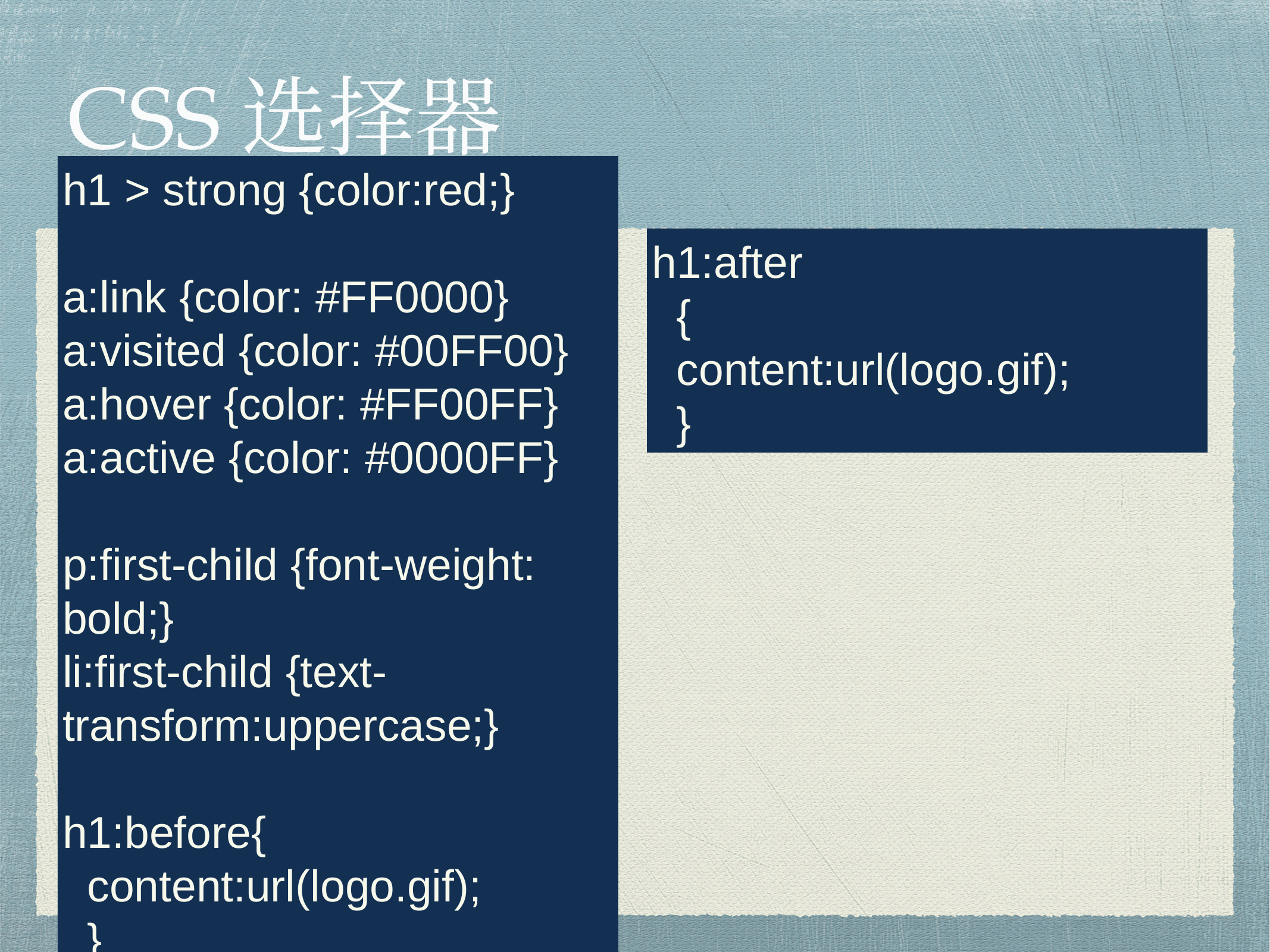

# CSS选择器
h1 > strong {color:red;}

a:link {color: #FF0000}
a:visited {color: #00FF00}
a:hover {color: #FF00FF}
a:active {color: #0000FF}

p:first-child {font-weight: bold;}
li:first-child {text-transform:uppercase;}

h1:before{
  content:url(logo.gif);
  }
h1:after
  {
  content:url(logo.gif);
  }